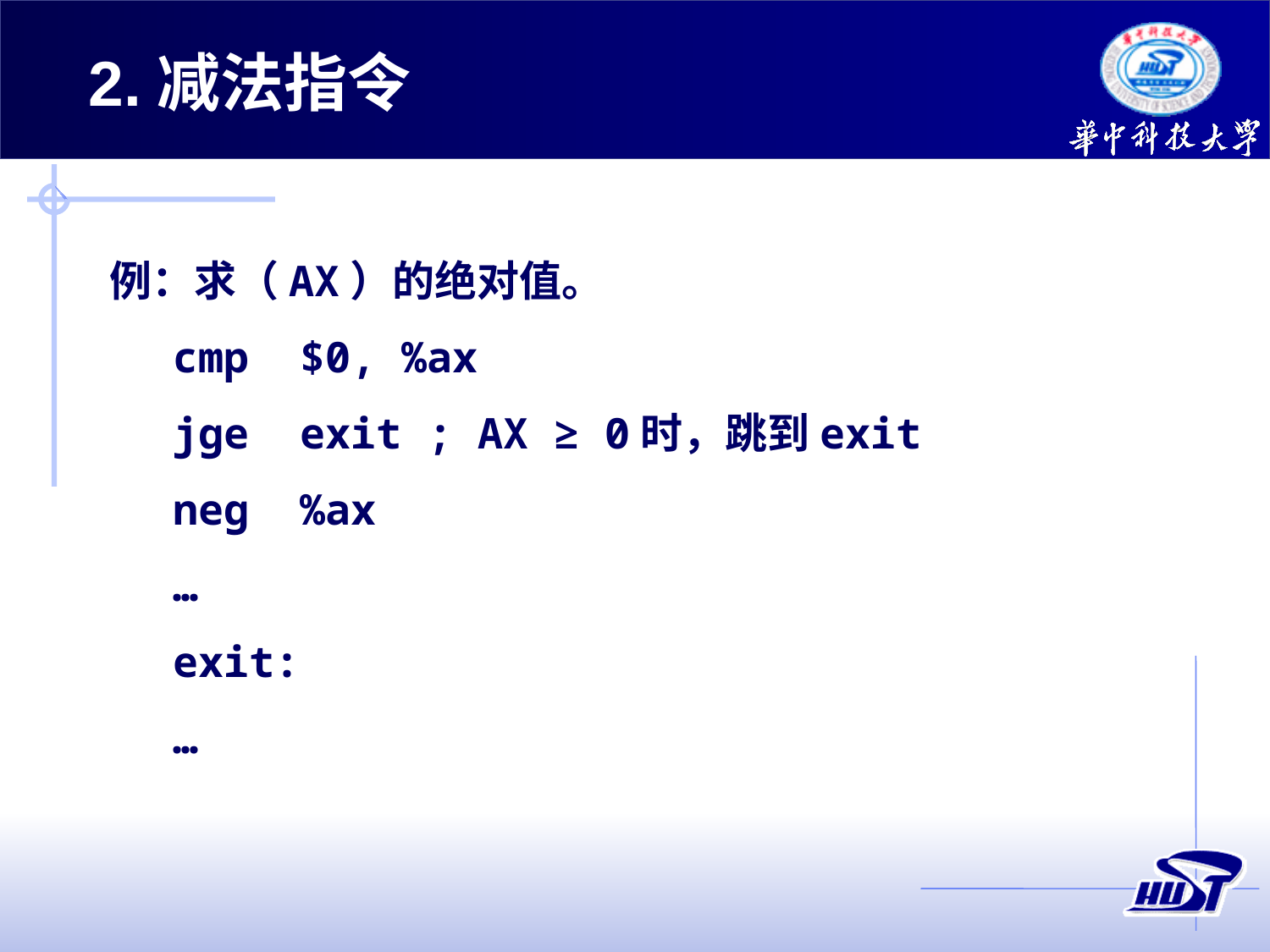

2.减法指令
例：求（AX）的绝对值。
cmp  $0, %ax
jge  exit	; AX ≥ 0时，跳到exit
neg  %ax
…
exit:
…